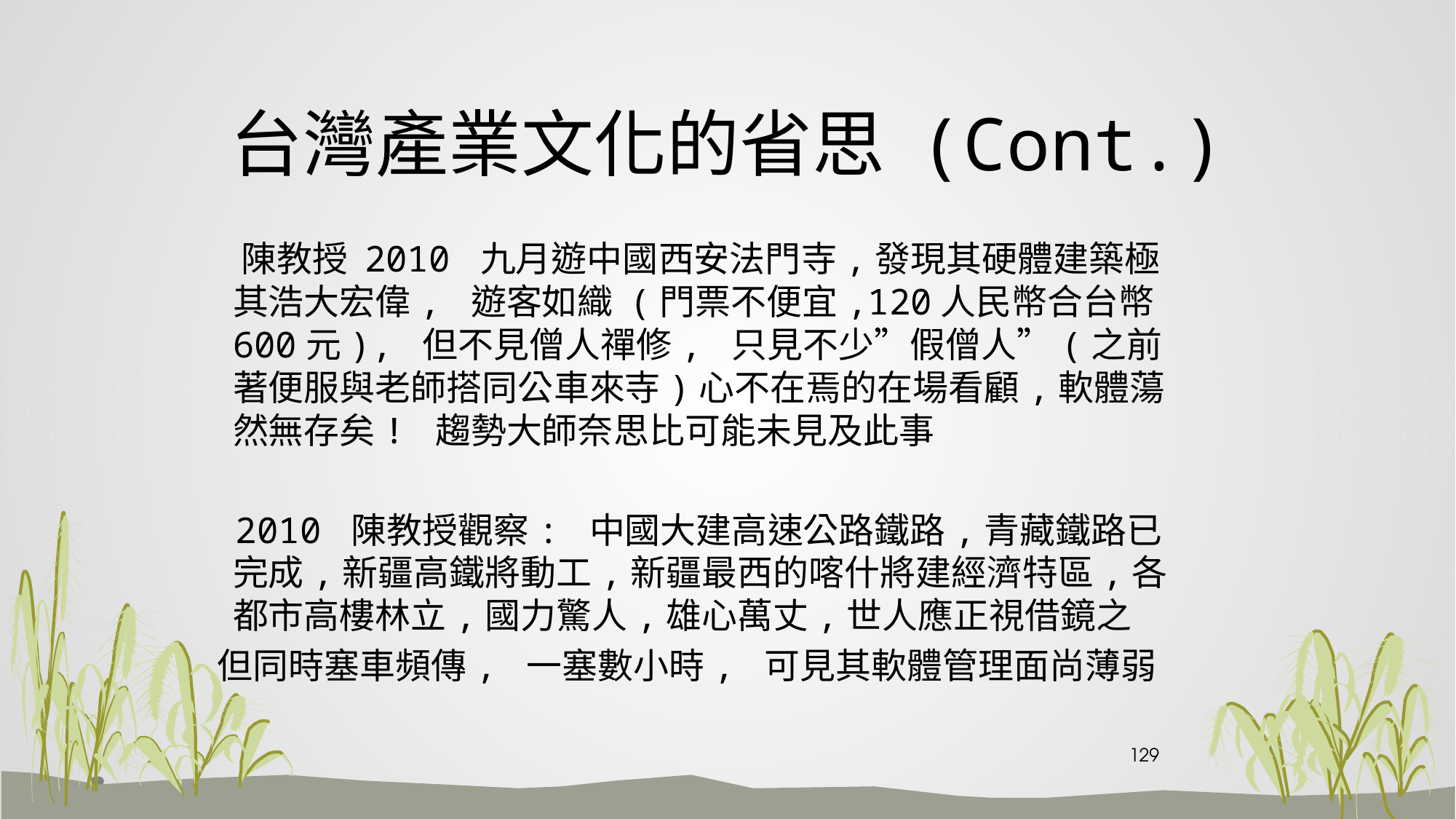

# 台灣產業文化的省思 (Cont.)
     陳教授 2010 九月遊中國西安法門寺,發現其硬體建築極其浩大宏偉, 遊客如織 (門票不便宜,120人民幣合台幣600元), 但不見僧人禪修, 只見不少”假僧人”(之前著便服與老師搭同公車來寺)心不在焉的在場看顧,軟體蕩然無存矣! 趨勢大師奈思比可能未見及此事

  2010 陳教授觀察: 中國大建高速公路鐵路,青藏鐵路已完成,新疆高鐵將動工,新疆最西的喀什將建經濟特區,各都市高樓林立,國力驚人,雄心萬丈,世人應正視借鏡之
  但同時塞車頻傳, 一塞數小時, 可見其軟體管理面尚薄弱

129